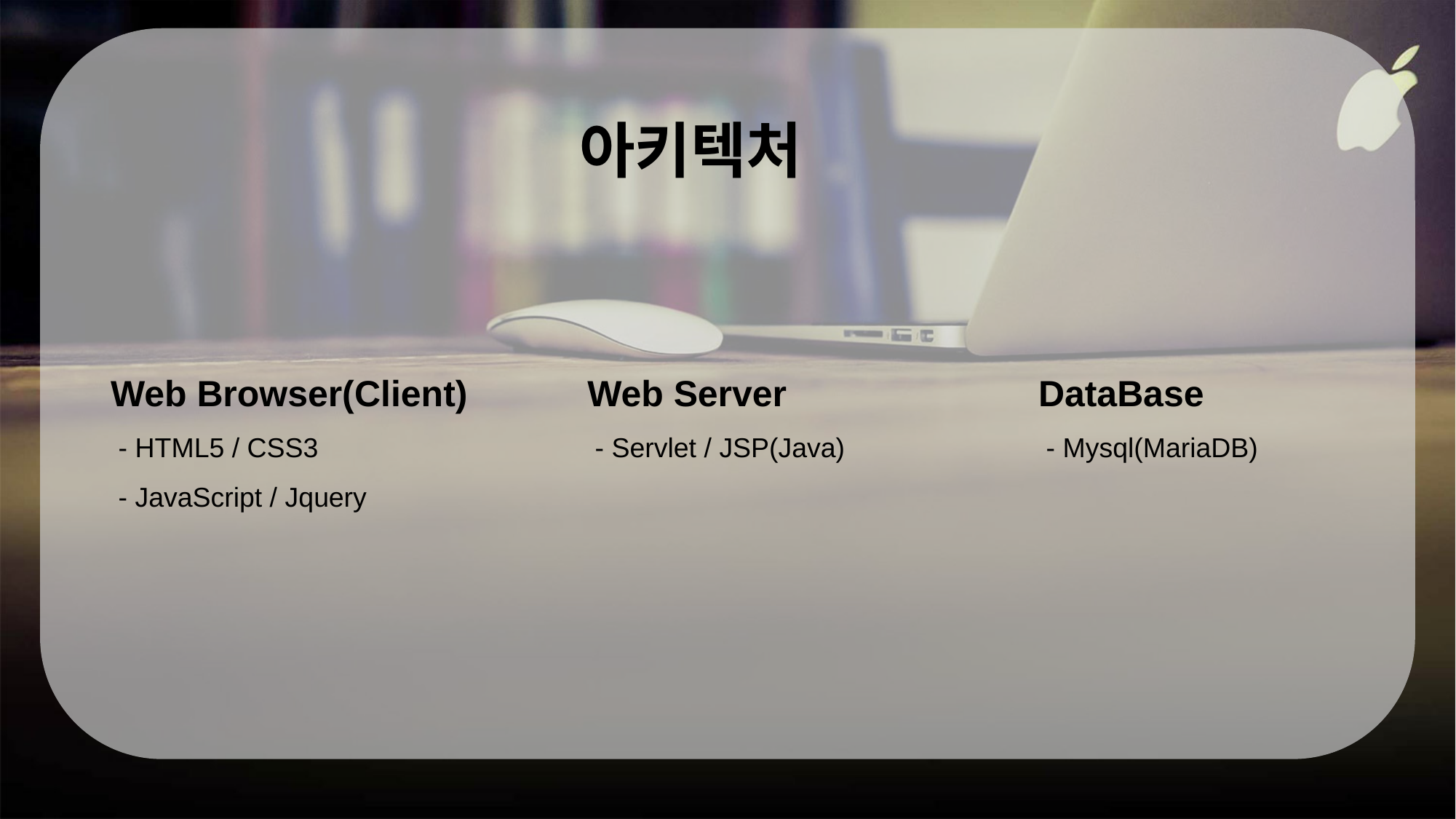

아키텍처
Web Browser(Client)
 - HTML5 / CSS3
 - JavaScript / Jquery
Web Server
 - Servlet / JSP(Java)
DataBase
 - Mysql(MariaDB)